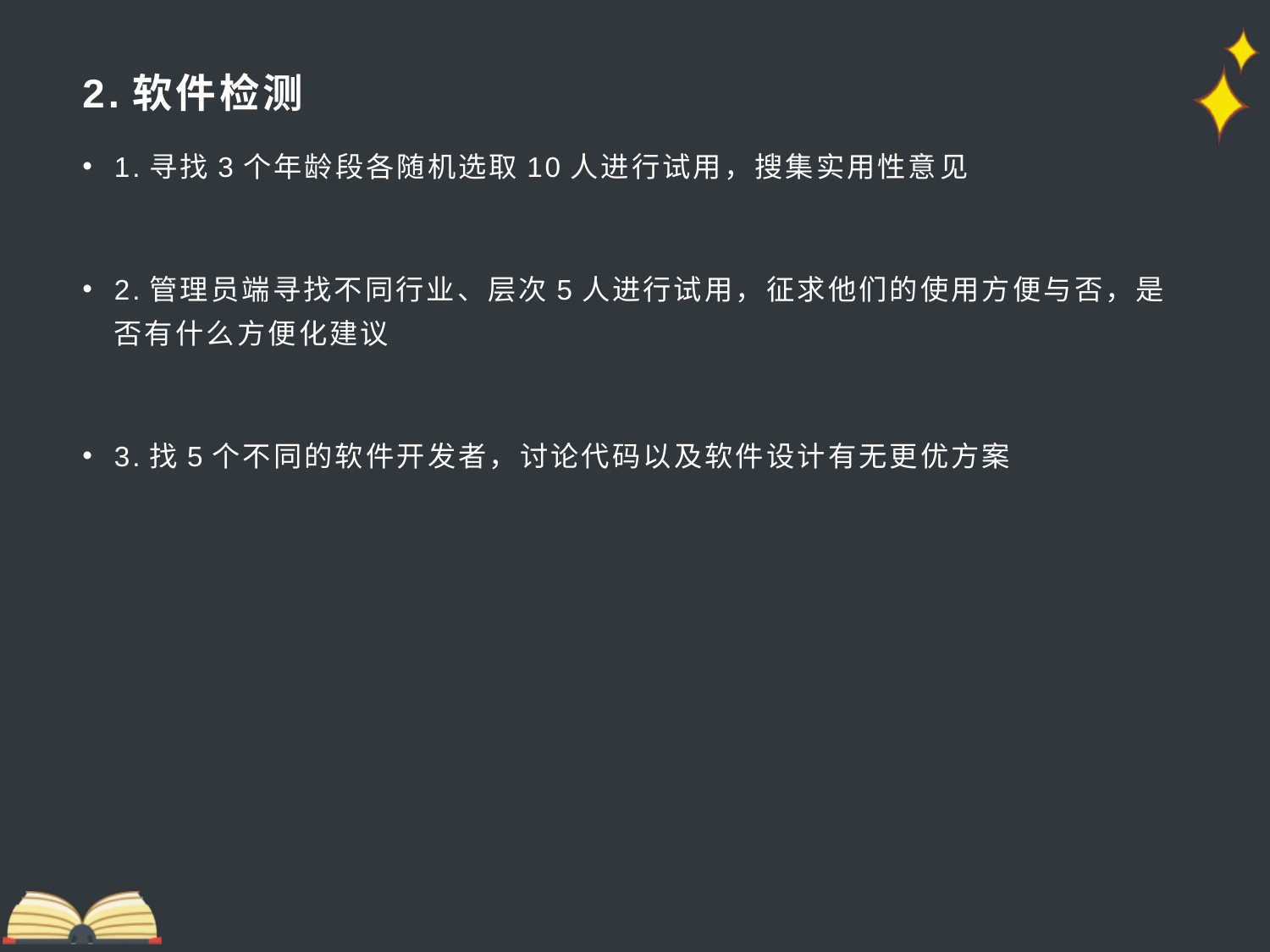

# 2.软件检测
1.寻找3个年龄段各随机选取10人进行试用，搜集实用性意见

2.管理员端寻找不同行业、层次5人进行试用，征求他们的使用方便与否，是否有什么方便化建议

3.找5个不同的软件开发者，讨论代码以及软件设计有无更优方案